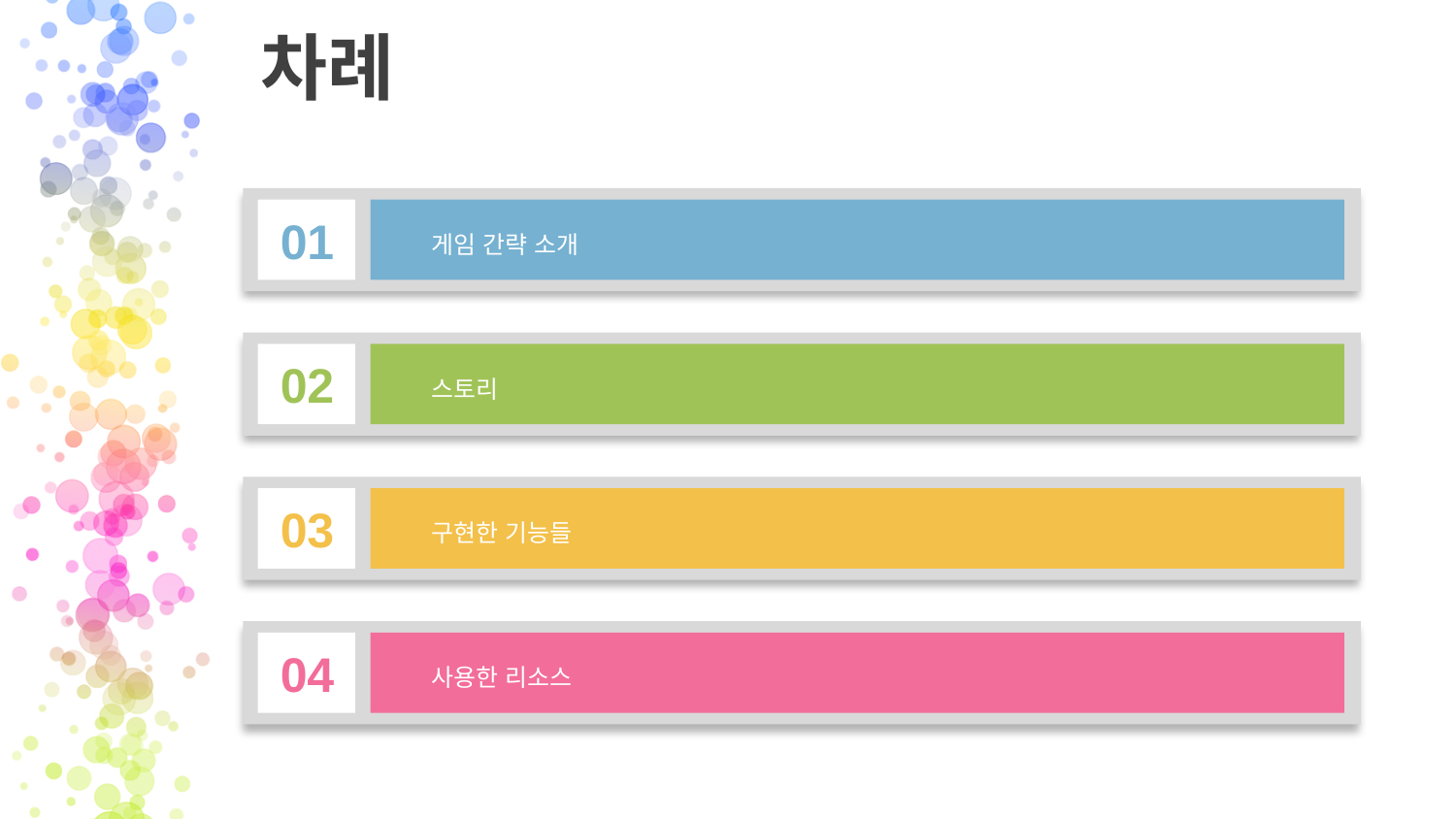

# 차례

01
게임 간략 소개

02
스토리

03
구현한 기능들

04
사용한 리소스